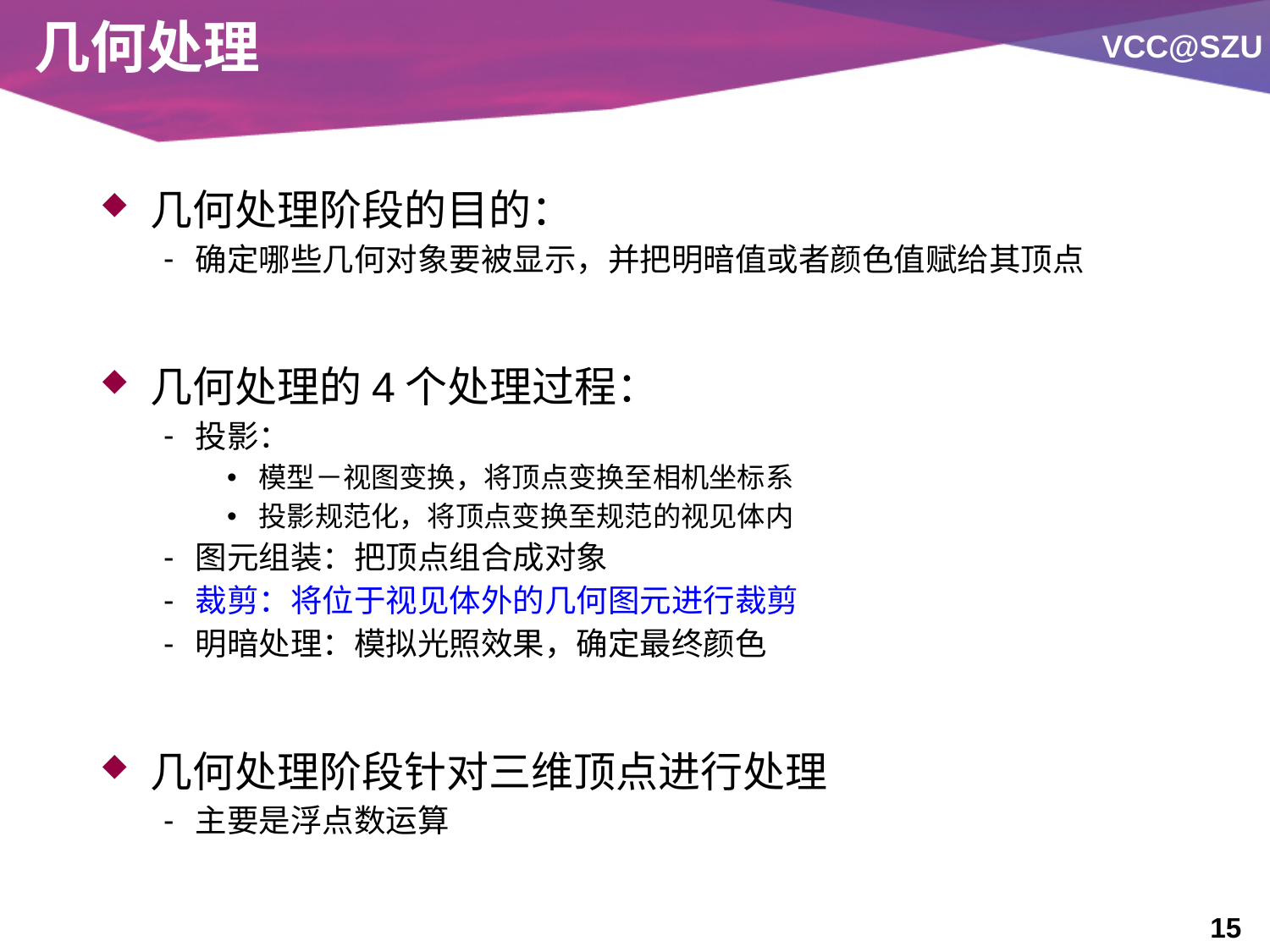

# 几何处理
几何处理阶段的目的：
确定哪些几何对象要被显示，并把明暗值或者颜色值赋给其顶点

几何处理的4个处理过程：
投影：
模型－视图变换，将顶点变换至相机坐标系
投影规范化，将顶点变换至规范的视见体内
图元组装：把顶点组合成对象
裁剪：将位于视见体外的几何图元进行裁剪
明暗处理：模拟光照效果，确定最终颜色

几何处理阶段针对三维顶点进行处理
主要是浮点数运算

15